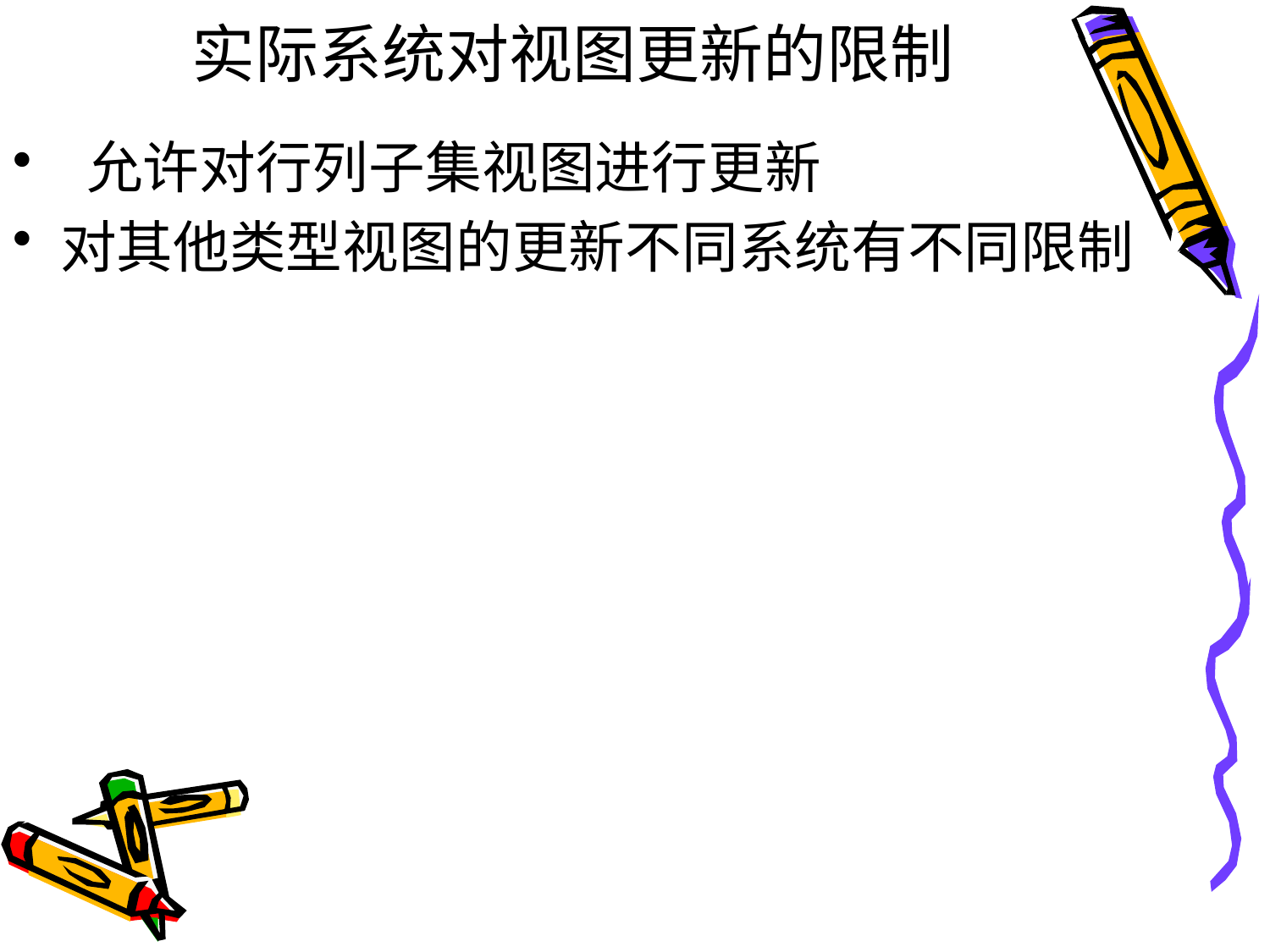

# 实际系统对视图更新的限制
 允许对行列子集视图进行更新
对其他类型视图的更新不同系统有不同限制